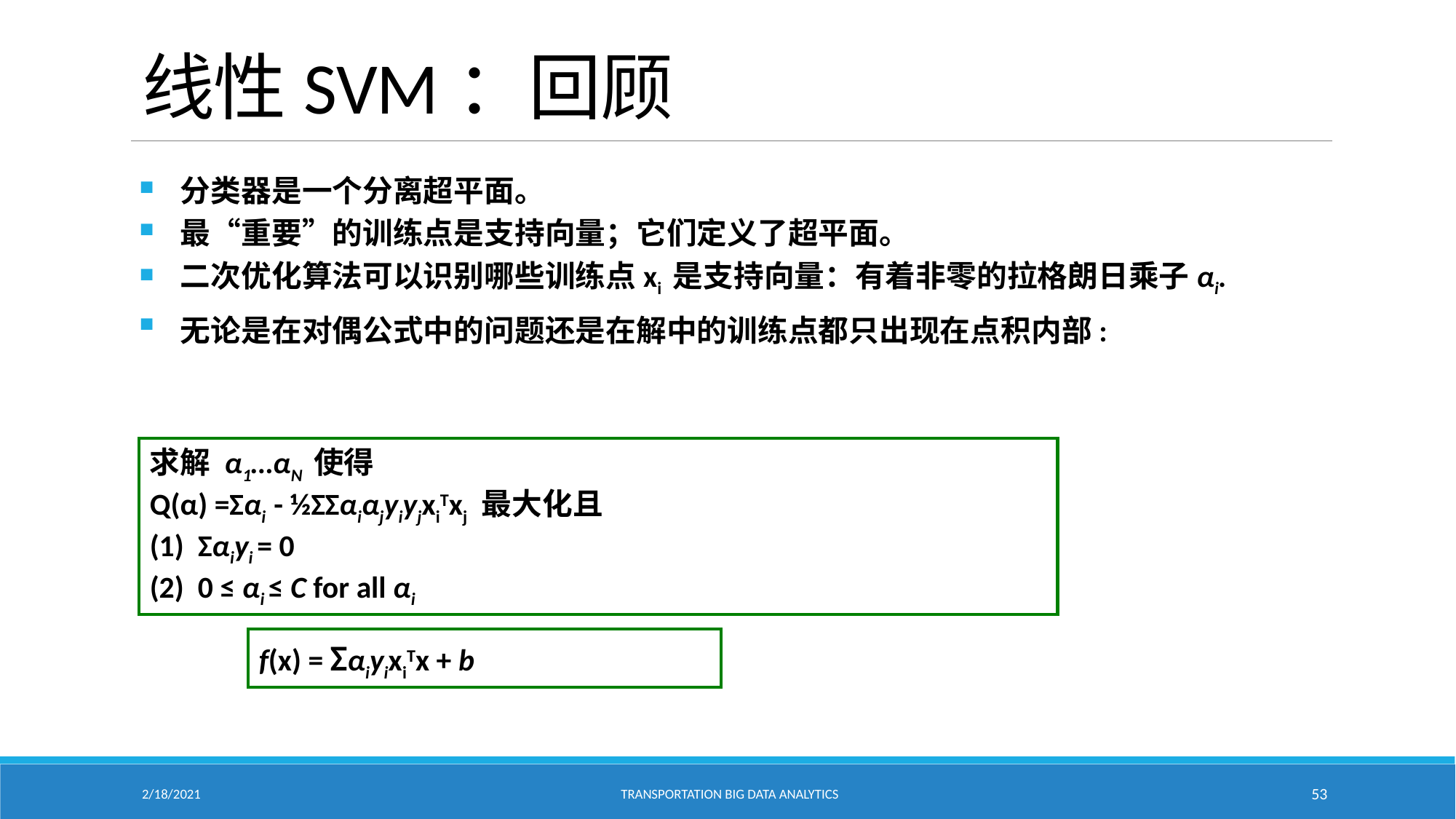

# 线性SVM：回顾
分类器是一个分离超平面。
最“重要”的训练点是支持向量；它们定义了超平面。
二次优化算法可以识别哪些训练点xi 是支持向量：有着非零的拉格朗日乘子αi.
无论是在对偶公式中的问题还是在解中的训练点都只出现在点积内部:

求解 α1…αN 使得
Q(α) =Σαi  - ½ΣΣαiαjyiyjxiTxj 最大化且
(1)  Σαiyi = 0
(2)  0 ≤ αi ≤ C for all αi
f(x) = ΣαiyixiTx + b
2/18/2021
Transportation Big Data Analytics
53